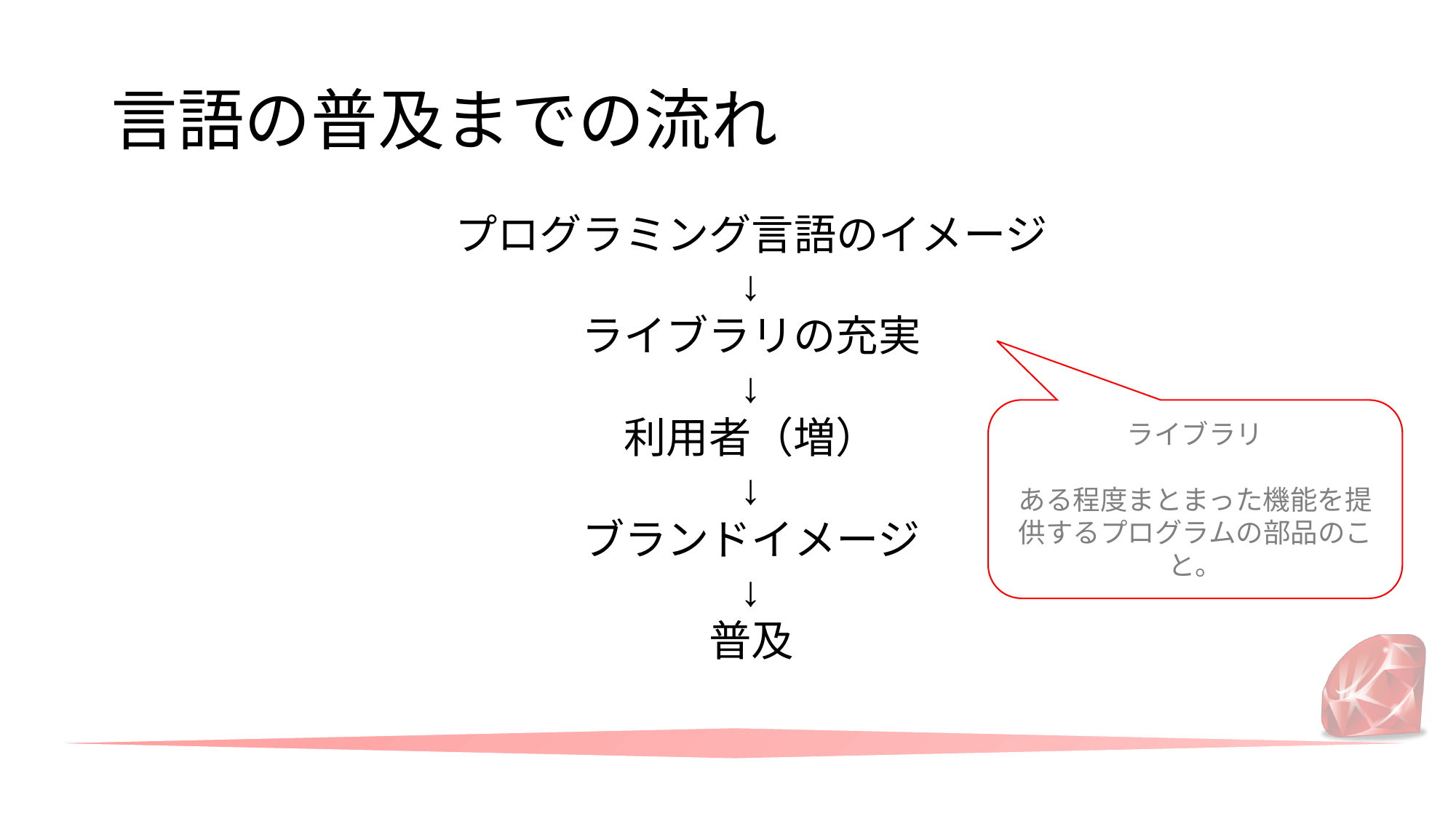

# 言語の普及までの流れ
プログラミング言語のイメージ
↓
ライブラリの充実
↓
利用者（増）
↓
ブランドイメージ
↓
普及
ライブラリ

ある程度まとまった機能を提供するプログラムの部品のこと。